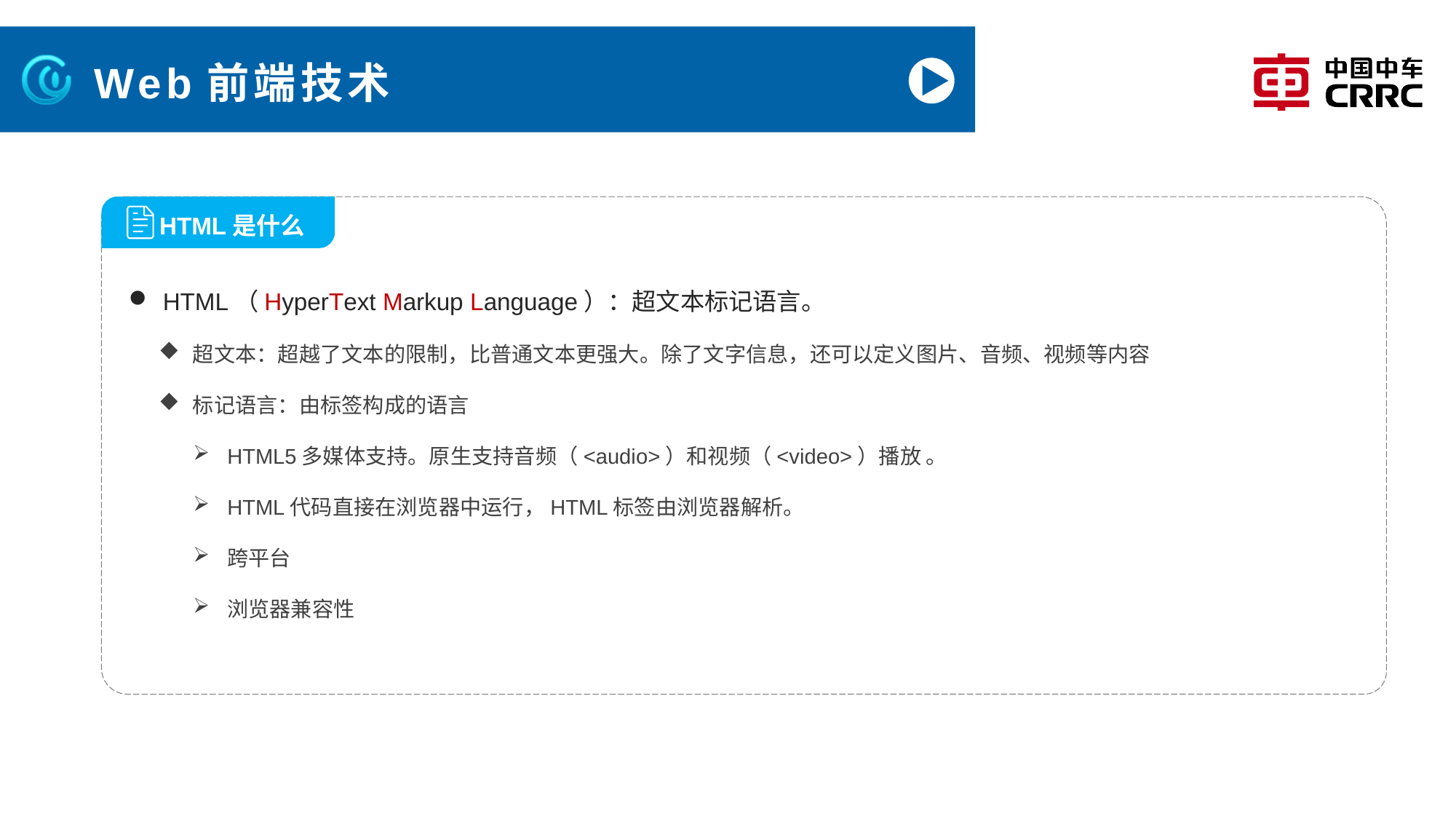

# Web前端技术

HTML（HyperText Markup Language）：超文本标记语言。
超文本：超越了文本的限制，比普通文本更强大。除了文字信息，还可以定义图片、音频、视频等内容
标记语言：由标签构成的语言
HTML5多媒体支持。原生支持音频（<audio>）和视频（<video>）播放 。
HTML代码直接在浏览器中运行，HTML标签由浏览器解析。
跨平台
浏览器兼容性

      HTML是什么

11